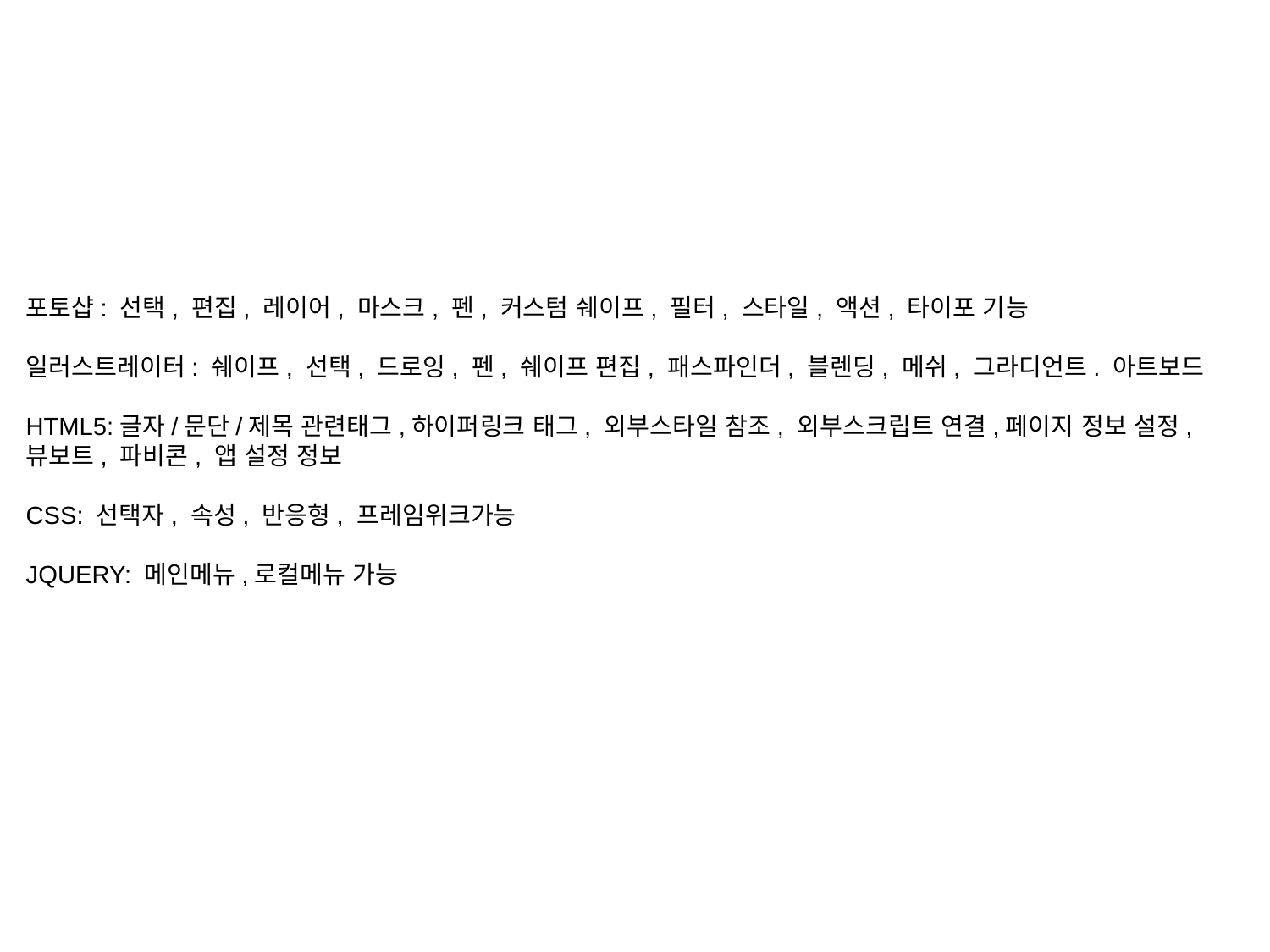

포토샵: 선택, 편집, 레이어, 마스크, 펜, 커스텀 쉐이프, 필터, 스타일, 액션, 타이포 기능

일러스트레이터: 쉐이프, 선택, 드로잉, 펜, 쉐이프 편집, 패스파인더, 블렌딩, 메쉬, 그라디언트. 아트보드

HTML5:글자/문단/제목 관련태그,하이퍼링크 태그, 외부스타일 참조, 외부스크립트 연결,페이지 정보 설정,
뷰보트, 파비콘, 앱 설정 정보

CSS: 선택자, 속성, 반응형, 프레임위크가능

JQUERY: 메인메뉴,로컬메뉴 가능